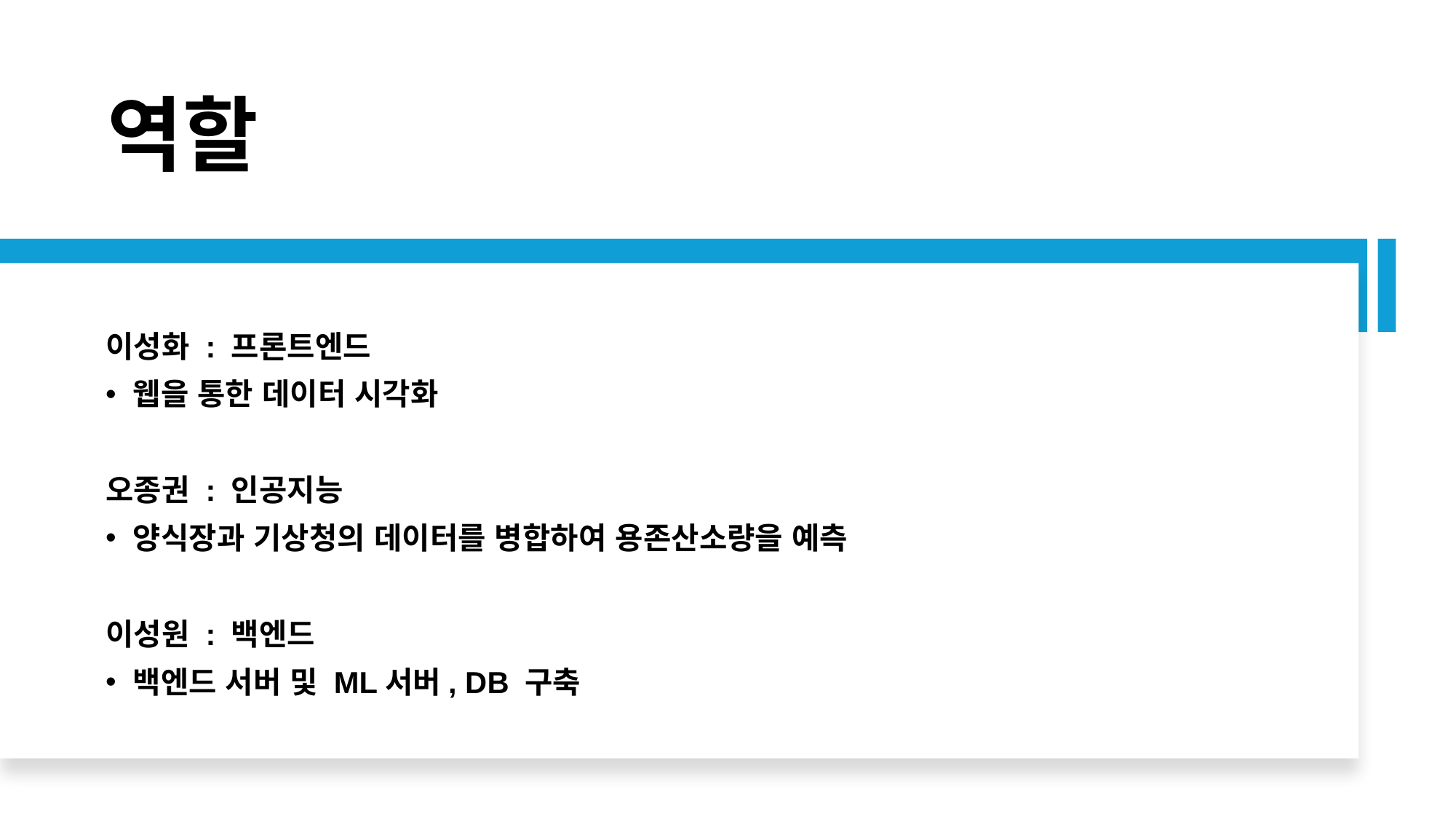

# 역할

이성화 : 프론트엔드
웹을 통한 데이터 시각화

오종권 : 인공지능
양식장과 기상청의 데이터를 병합하여 용존산소량을 예측

이성원 : 백엔드
백엔드 서버 및 ML서버, DB 구축